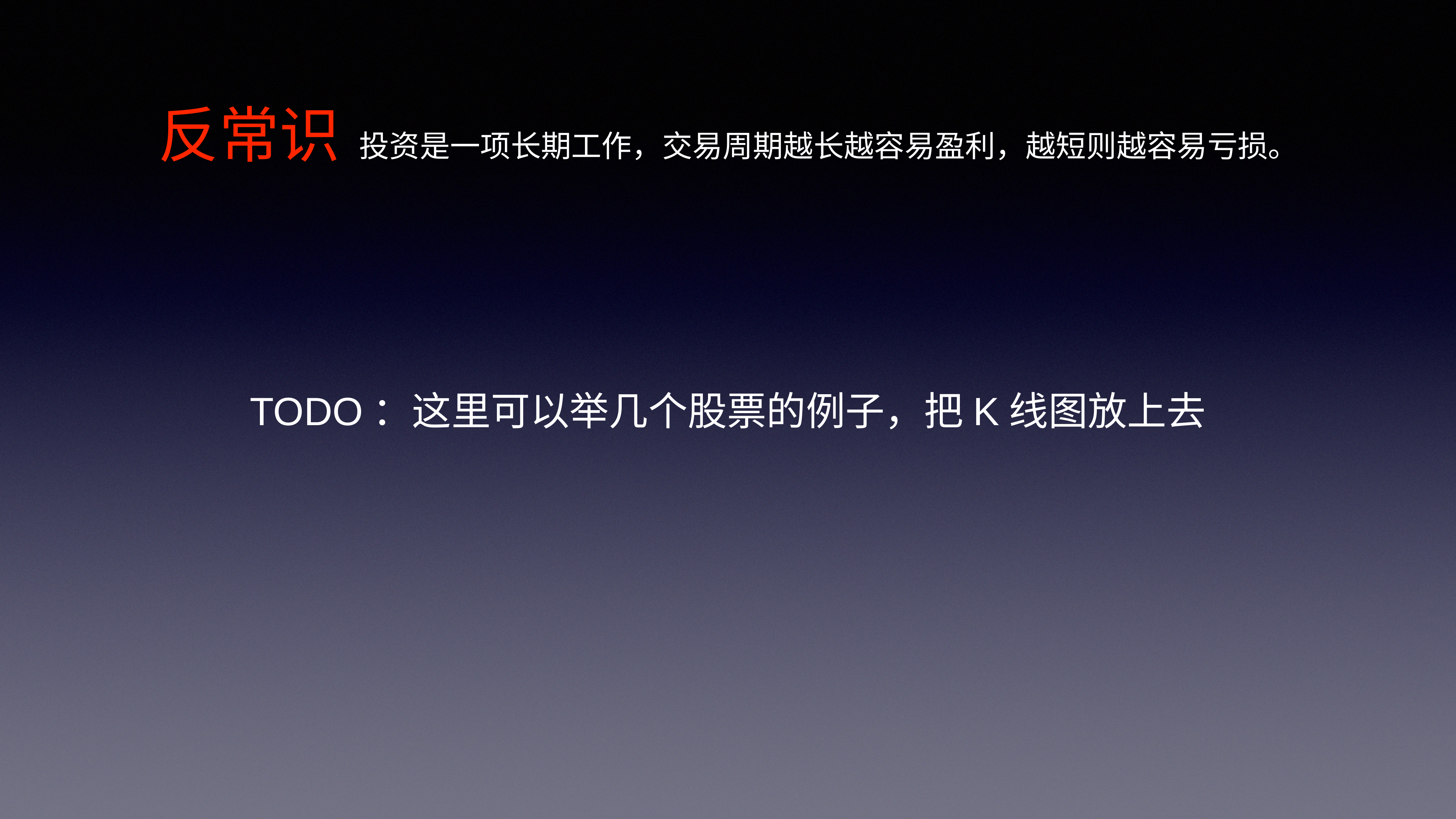

# 反常识 投资是一项长期工作，交易周期越长越容易盈利，越短则越容易亏损。
TODO：这里可以举几个股票的例子，把K线图放上去